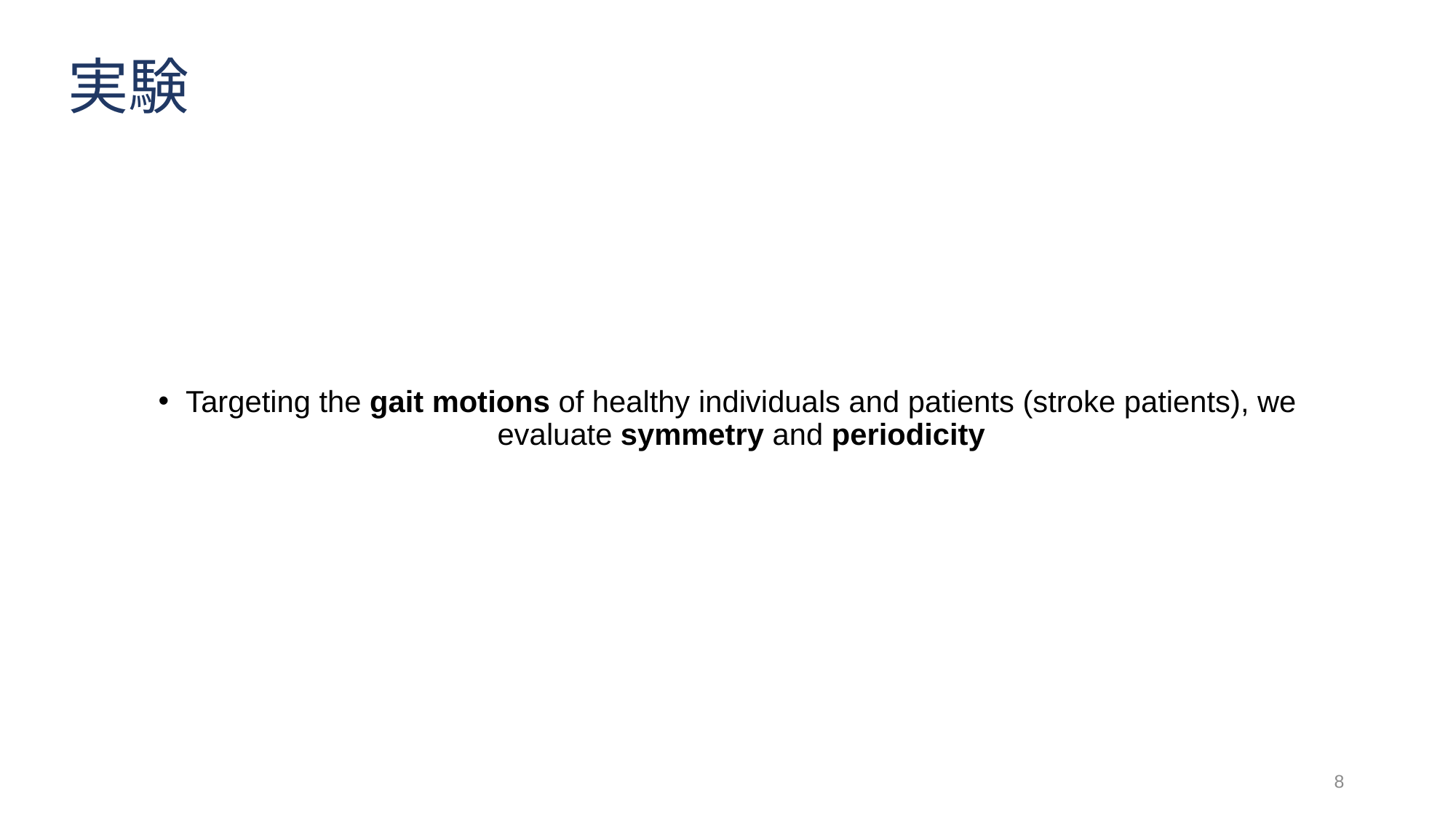

実験

Targeting the gait motions of healthy individuals and patients (stroke patients), we evaluate symmetry and periodicity
8